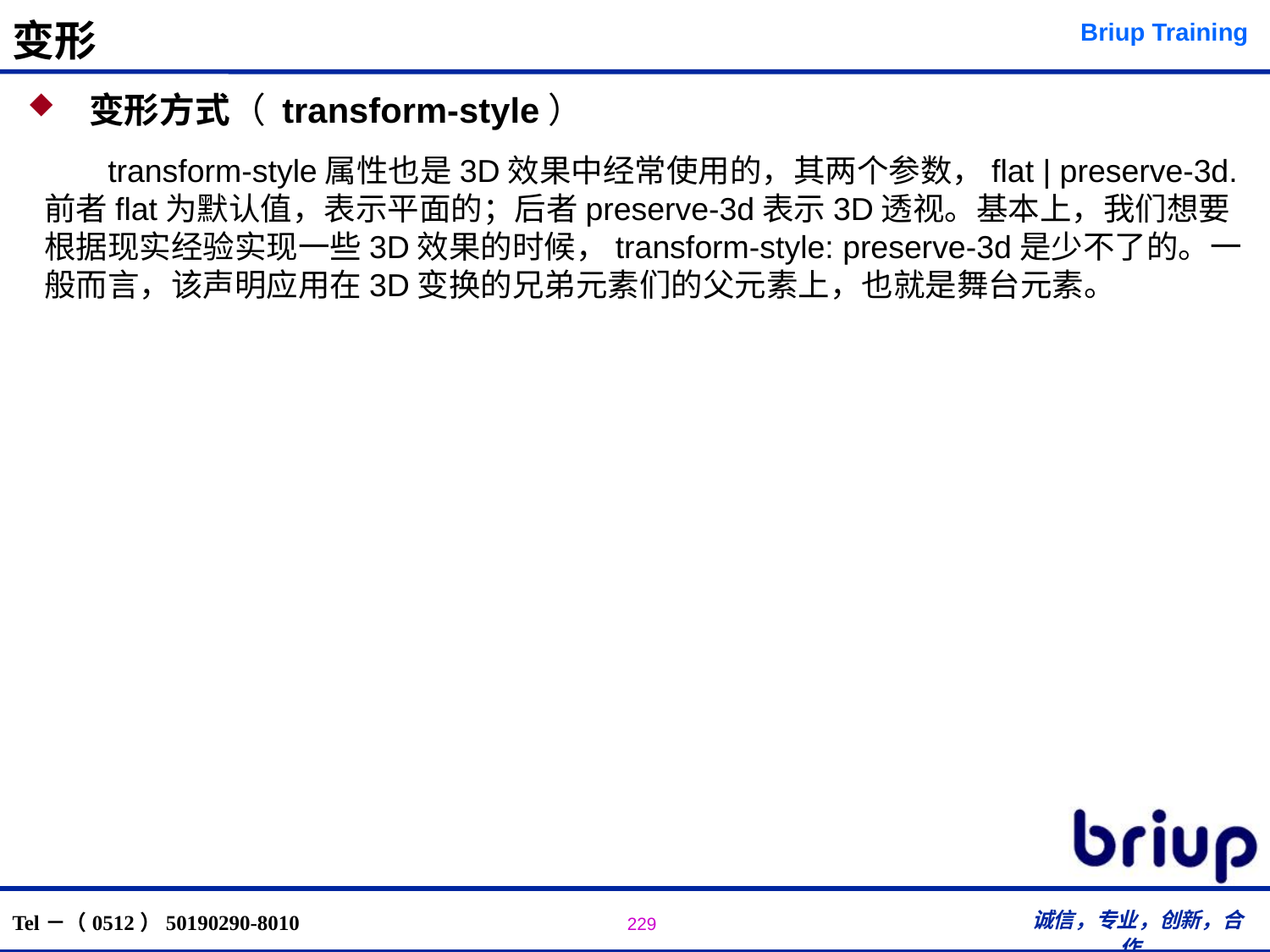

# 变形
 变形方式（ transform-style）
transform-style属性也是3D效果中经常使用的，其两个参数，flat | preserve-3d. 前者flat为默认值，表示平面的；后者preserve-3d表示3D透视。基本上，我们想要根据现实经验实现一些3D效果的时候，transform-style: preserve-3d是少不了的。一般而言，该声明应用在3D变换的兄弟元素们的父元素上，也就是舞台元素。